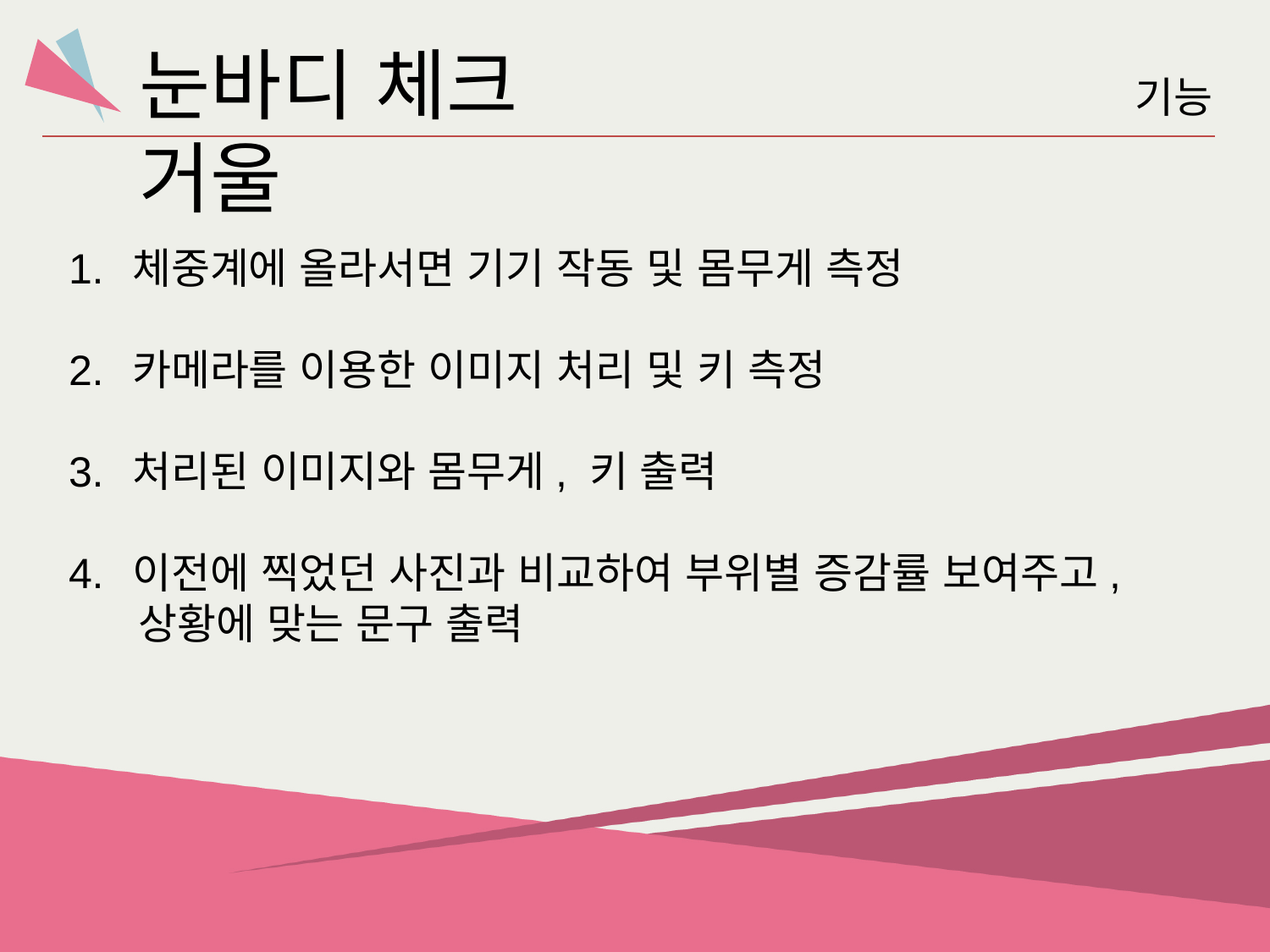

눈바디 체크 거울
기능
체중계에 올라서면 기기 작동 및 몸무게 측정

카메라를 이용한 이미지 처리 및 키 측정

처리된 이미지와 몸무게, 키 출력

이전에 찍었던 사진과 비교하여 부위별 증감률 보여주고,
     상황에 맞는 문구 출력